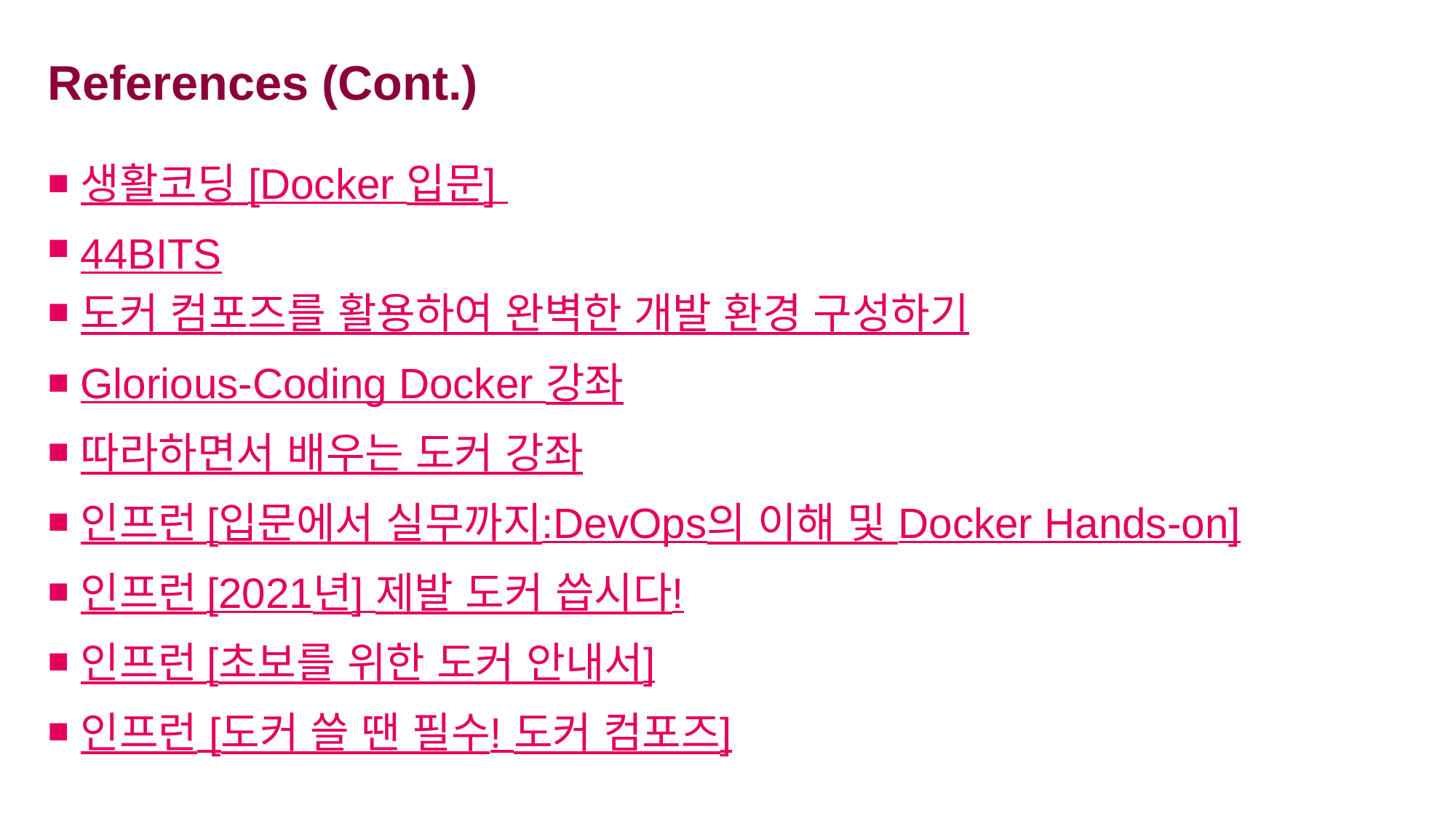

# References (Cont.)
생활코딩 [Docker 입문]
44BITS
도커 컴포즈를 활용하여 완벽한 개발 환경 구성하기
Glorious-Coding Docker 강좌
따라하면서 배우는 도커 강좌
인프런 [입문에서 실무까지:DevOps의 이해 및 Docker Hands-on]
인프런 [2021년] 제발 도커 씁시다!
인프런 [초보를 위한 도커 안내서]
인프런 [도커 쓸 땐 필수! 도커 컴포즈]